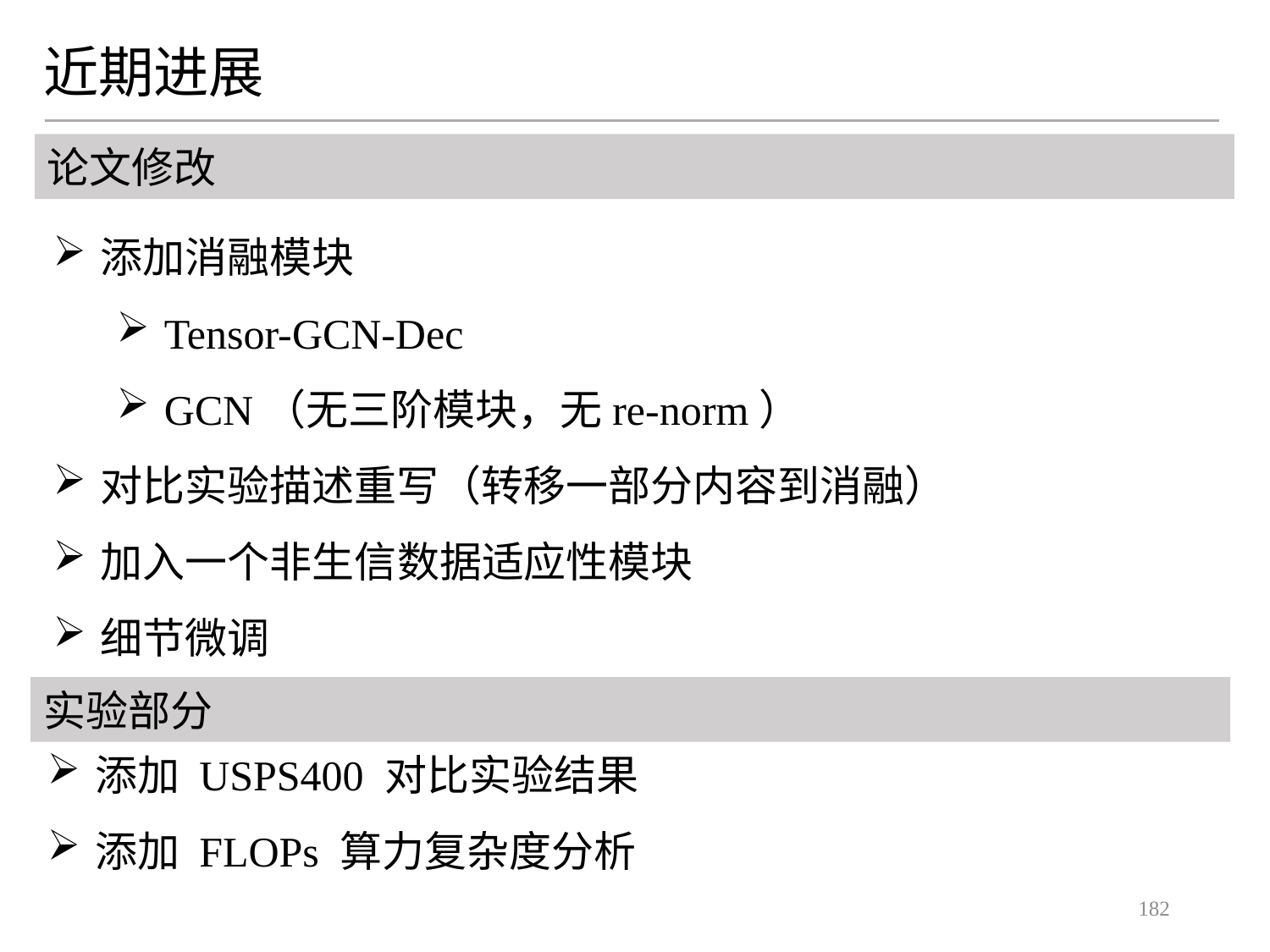

近期进展
论文修改
添加消融模块
Tensor-GCN-Dec
GCN（无三阶模块，无re-norm）
对比实验描述重写（转移一部分内容到消融）
加入一个非生信数据适应性模块
细节微调

实验部分
添加 USPS400 对比实验结果
添加 FLOPs 算力复杂度分析

182